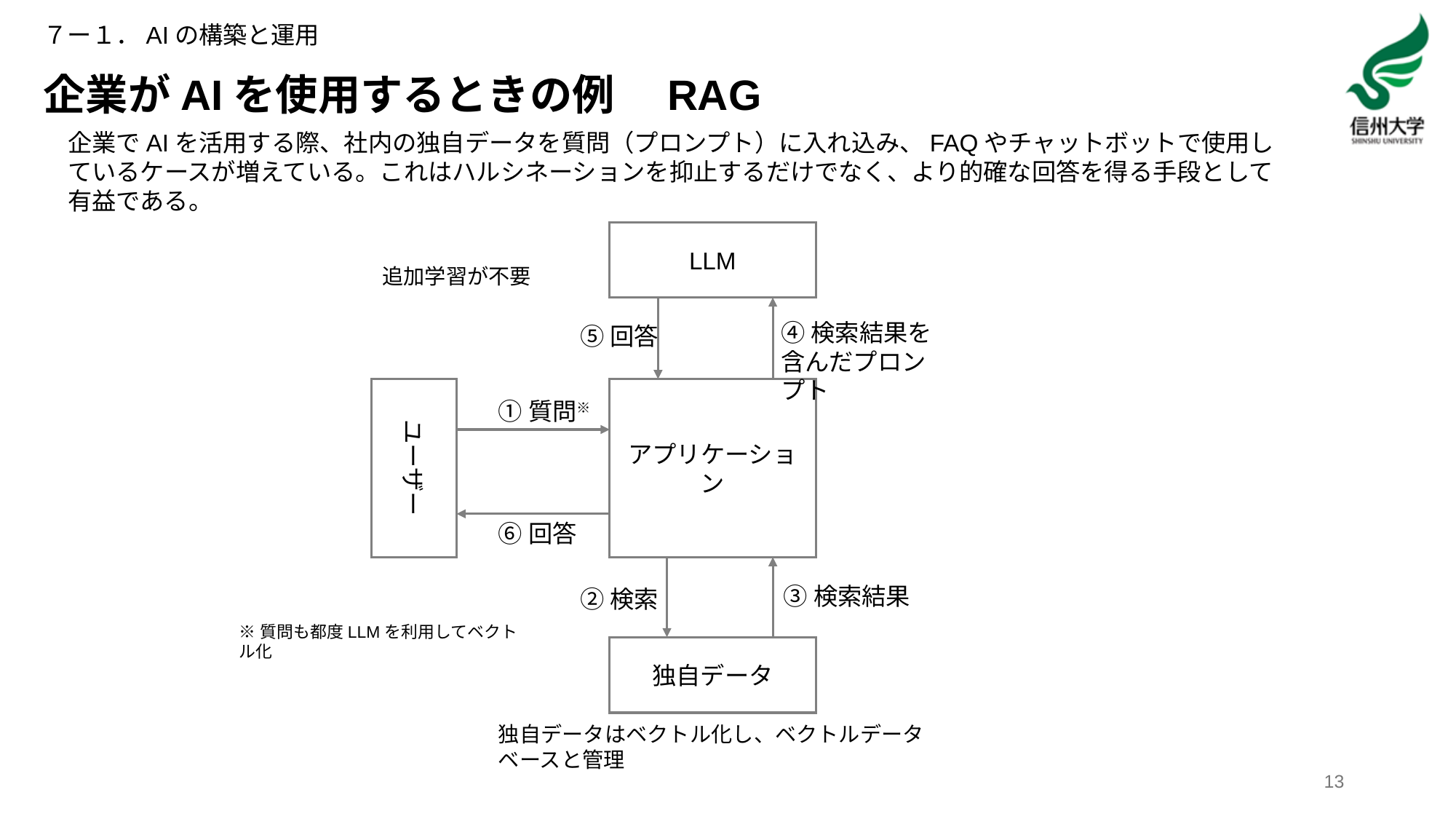

７ー１．AIの構築と運用
# 企業がAIを使用するときの例　RAG
企業でAIを活用する際、社内の独自データを質問（プロンプト）に入れ込み、FAQやチャットボットで使用しているケースが増えている。これはハルシネーションを抑止するだけでなく、より的確な回答を得る手段として有益である。
LLM
④検索結果を含んだプロンプト
⑤回答
ユーザー
アプリケーション
①質問※
⑥回答
③検索結果
②検索
独自データ
追加学習が不要
※質問も都度LLMを利用してベクトル化
独自データはベクトル化し、ベクトルデータベースと管理
13